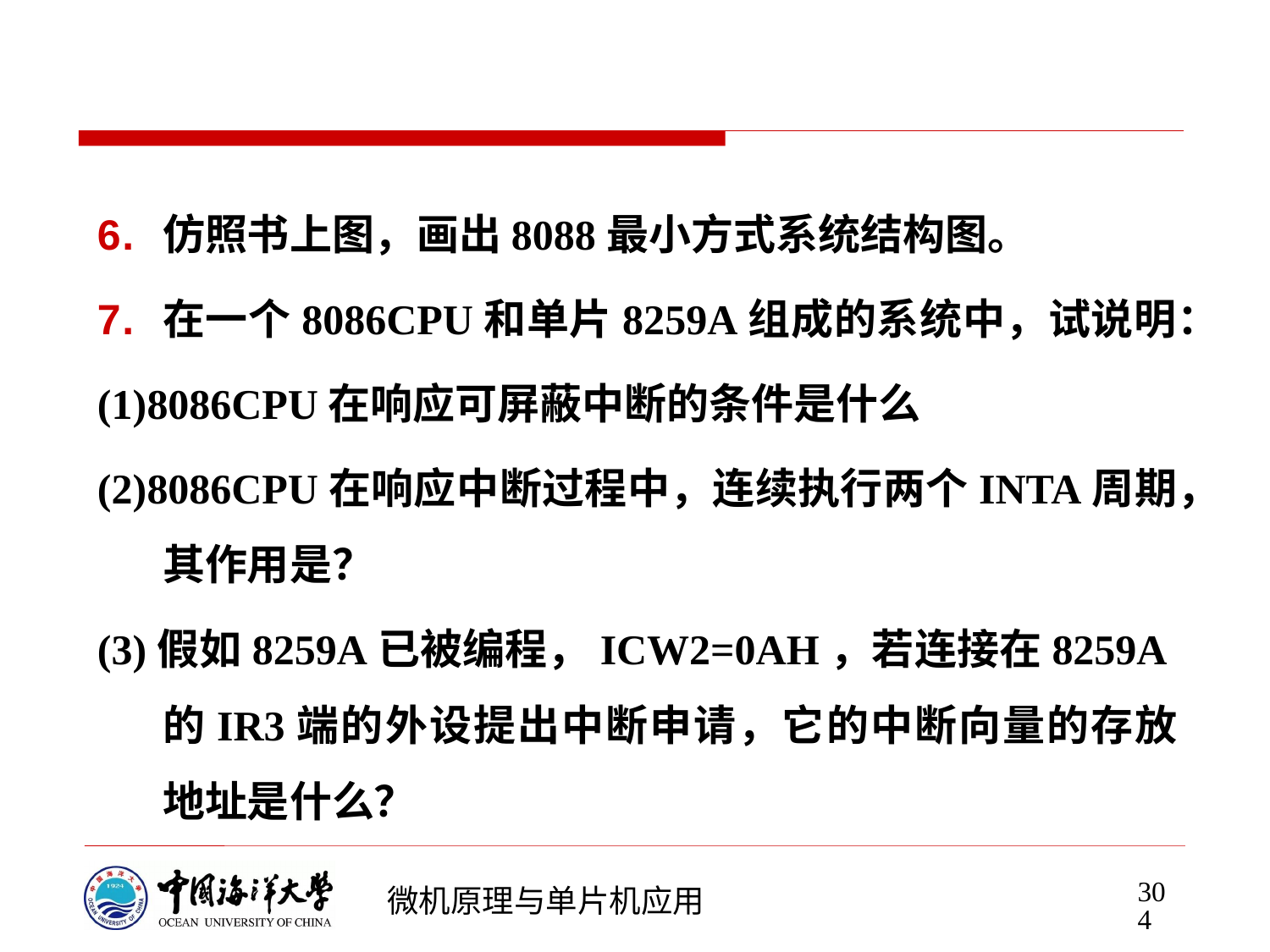

#
仿照书上图，画出8088最小方式系统结构图。
在一个8086CPU和单片8259A组成的系统中，试说明：
(1)8086CPU在响应可屏蔽中断的条件是什么
(2)8086CPU在响应中断过程中，连续执行两个INTA周期，其作用是？
(3)假如8259A已被编程，ICW2=0AH，若连接在8259A的IR3端的外设提出中断申请，它的中断向量的存放地址是什么？

304